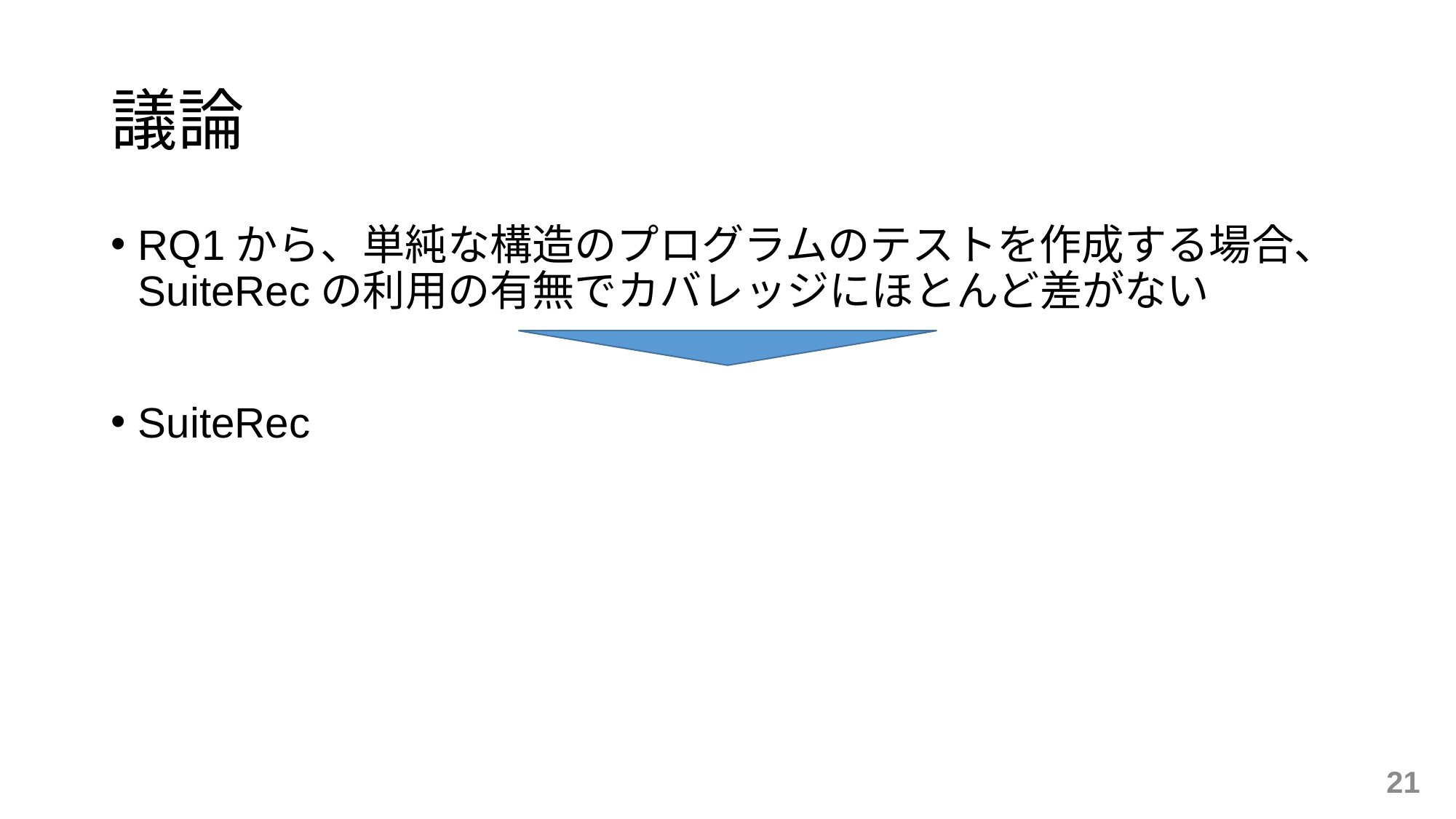

# 議論
RQ1から、単純な構造のプログラムのテストを作成する場合、SuiteRecの利用の有無でカバレッジにほとんど差がない

SuiteRec
21